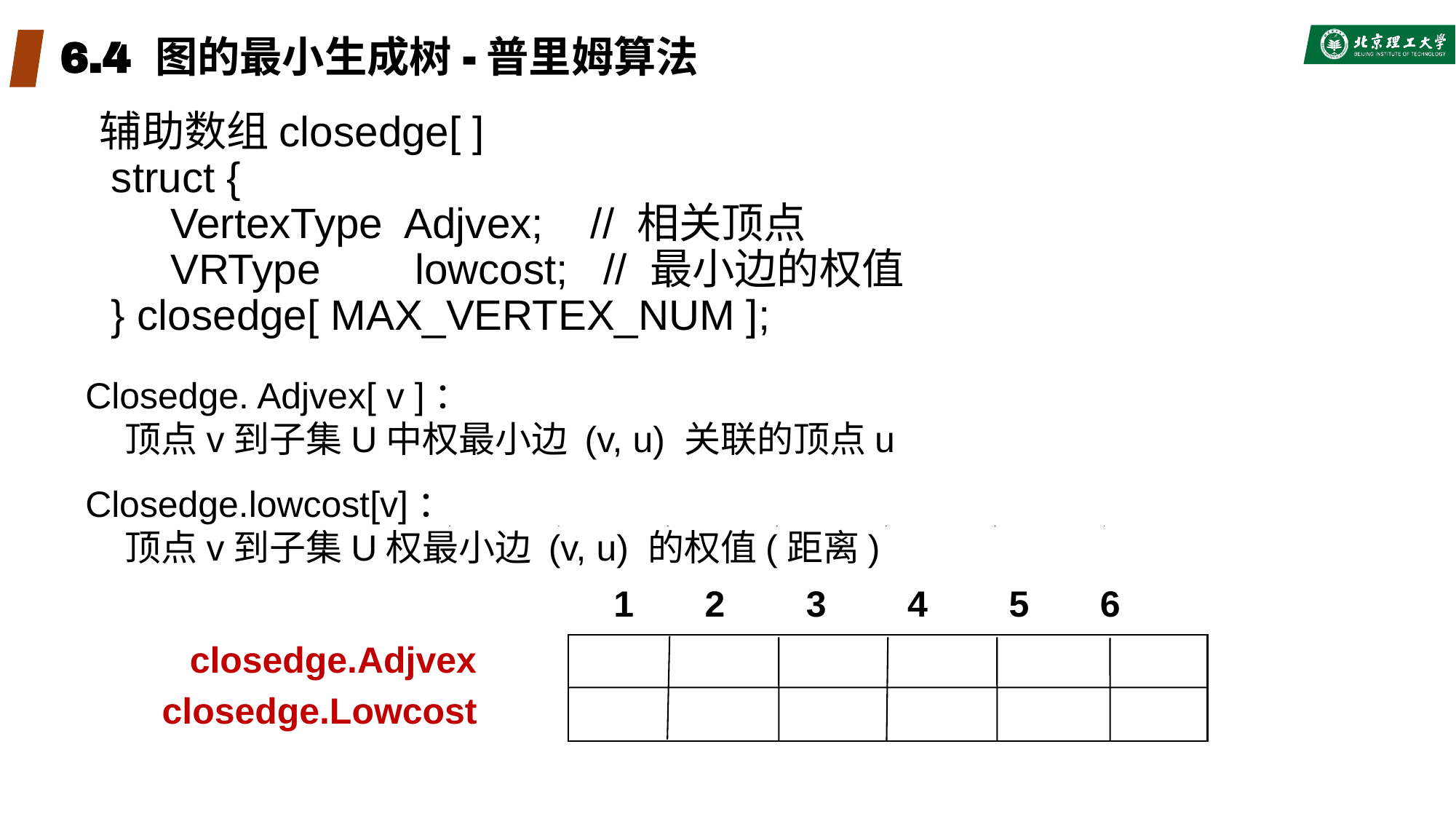

# 6.4 图的最小生成树-普里姆算法
辅助数组closedge[ ]
 struct {
      VertexType  Adjvex;    // 相关顶点
      VRType        lowcost;   // 最小边的权值
 } closedge[ MAX_VERTEX_NUM ];
 Closedge. Adjvex[ v ]：
     顶点v到子集U中权最小边 (v, u) 关联的顶点u
 Closedge.lowcost[v]：
     顶点v到子集U权最小边 (v, u) 的权值(距离)

     1       2        3        4        5       6

closedge.Adjvex

closedge.Lowcost